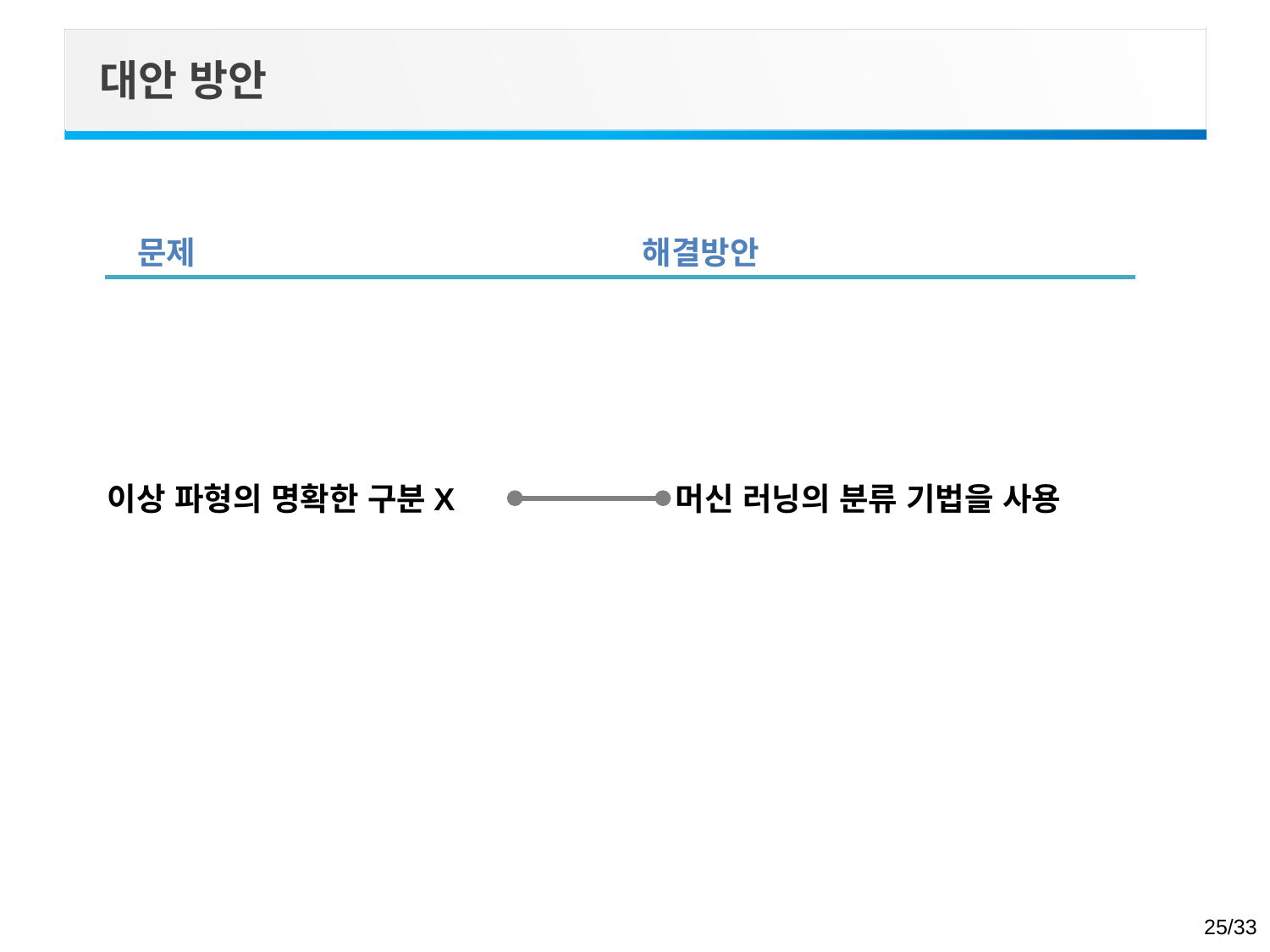

대안 방안
문제
해결방안
이상 파형의 명확한 구분X
머신 러닝의 분류 기법을 사용
25/33